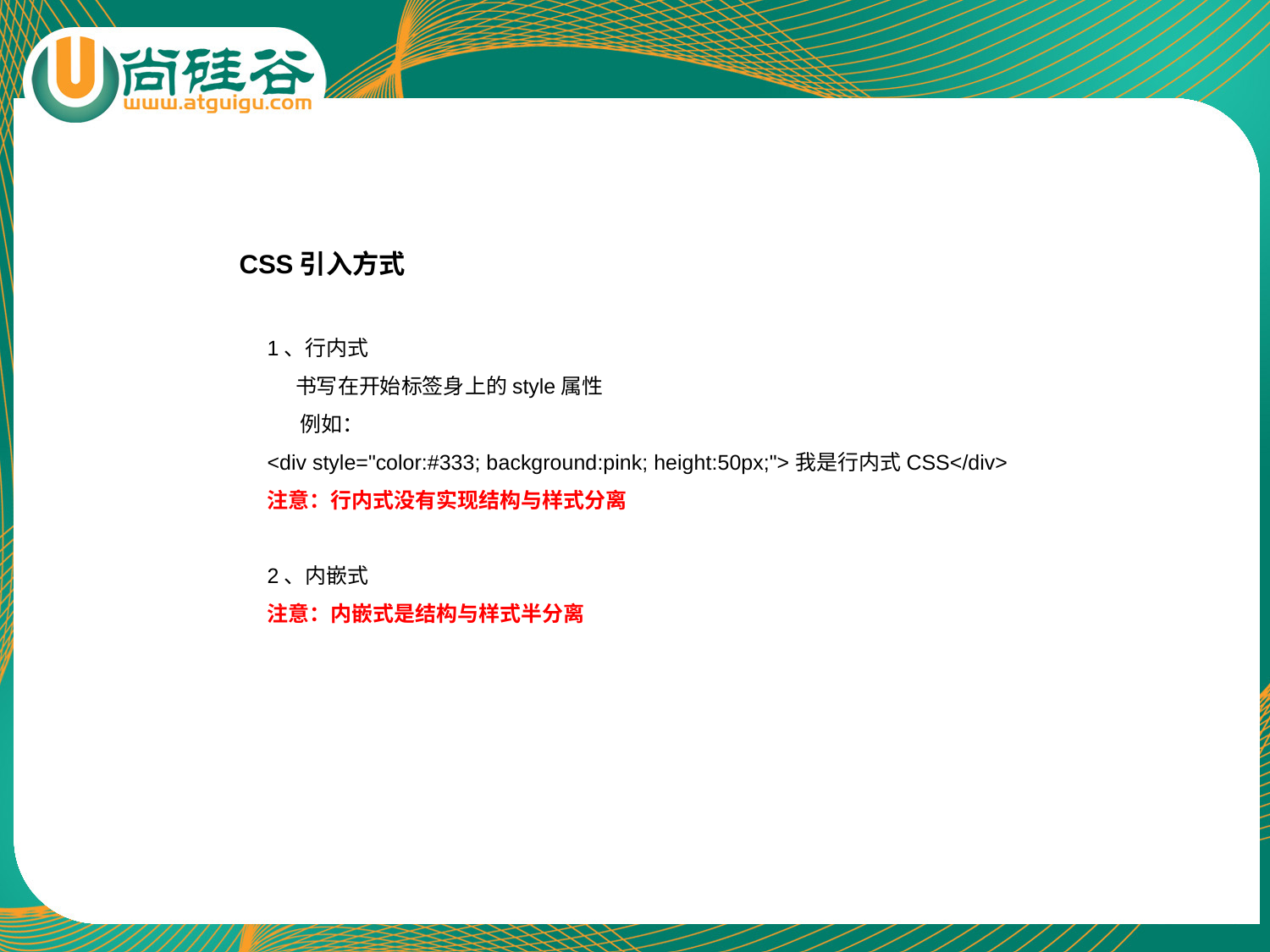

CSS引入方式
1、行内式
     书写在开始标签身上的style属性
      例如：
<div style="color:#333; background:pink; height:50px;">我是行内式CSS</div>
注意：行内式没有实现结构与样式分离

2、内嵌式
注意：内嵌式是结构与样式半分离